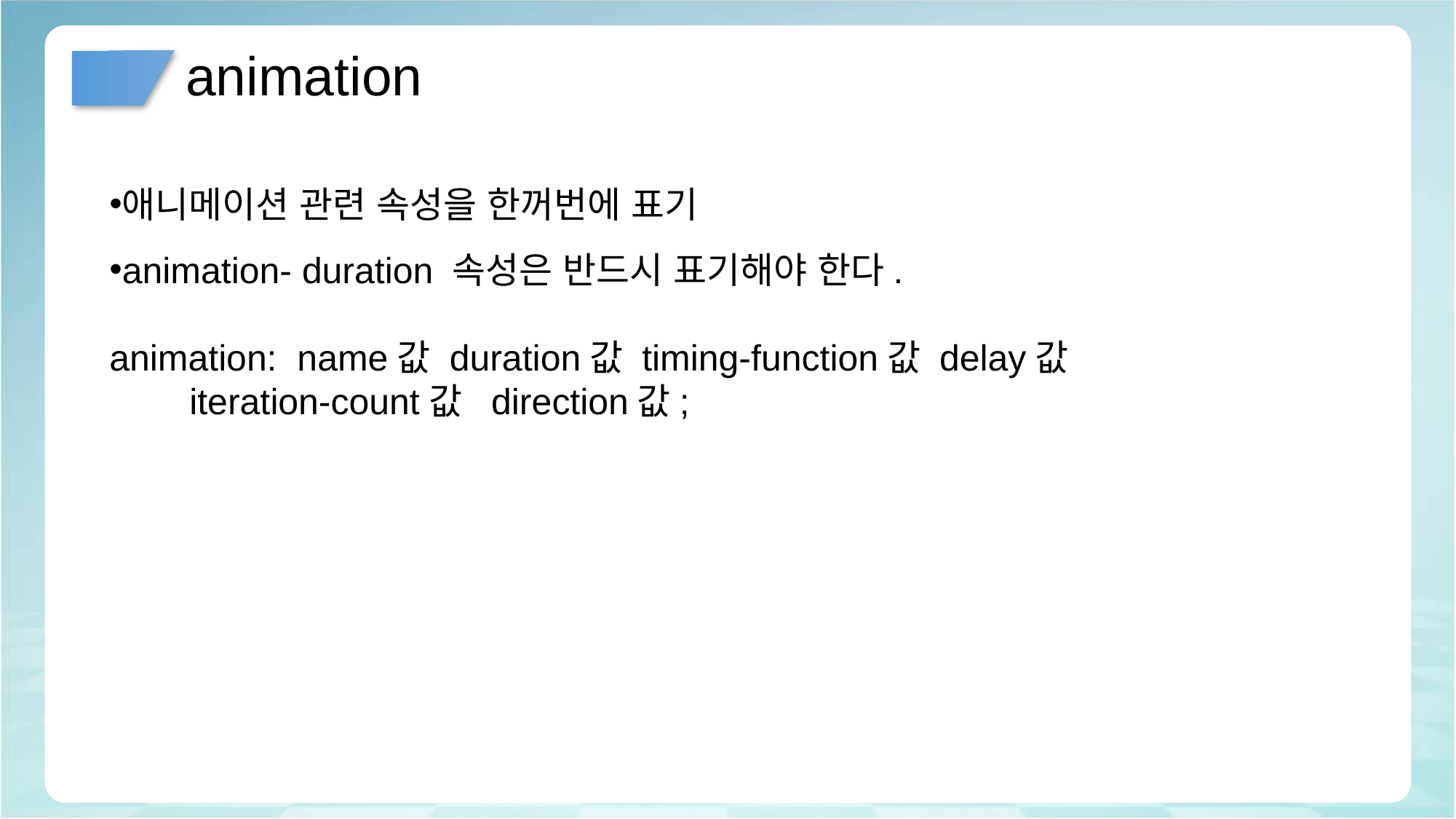

# animation
애니메이션 관련 속성을 한꺼번에 표기
animation- duration 속성은 반드시 표기해야 한다.

animation:  name값 duration값 timing-function값 delay값
       iteration-count값  direction값;